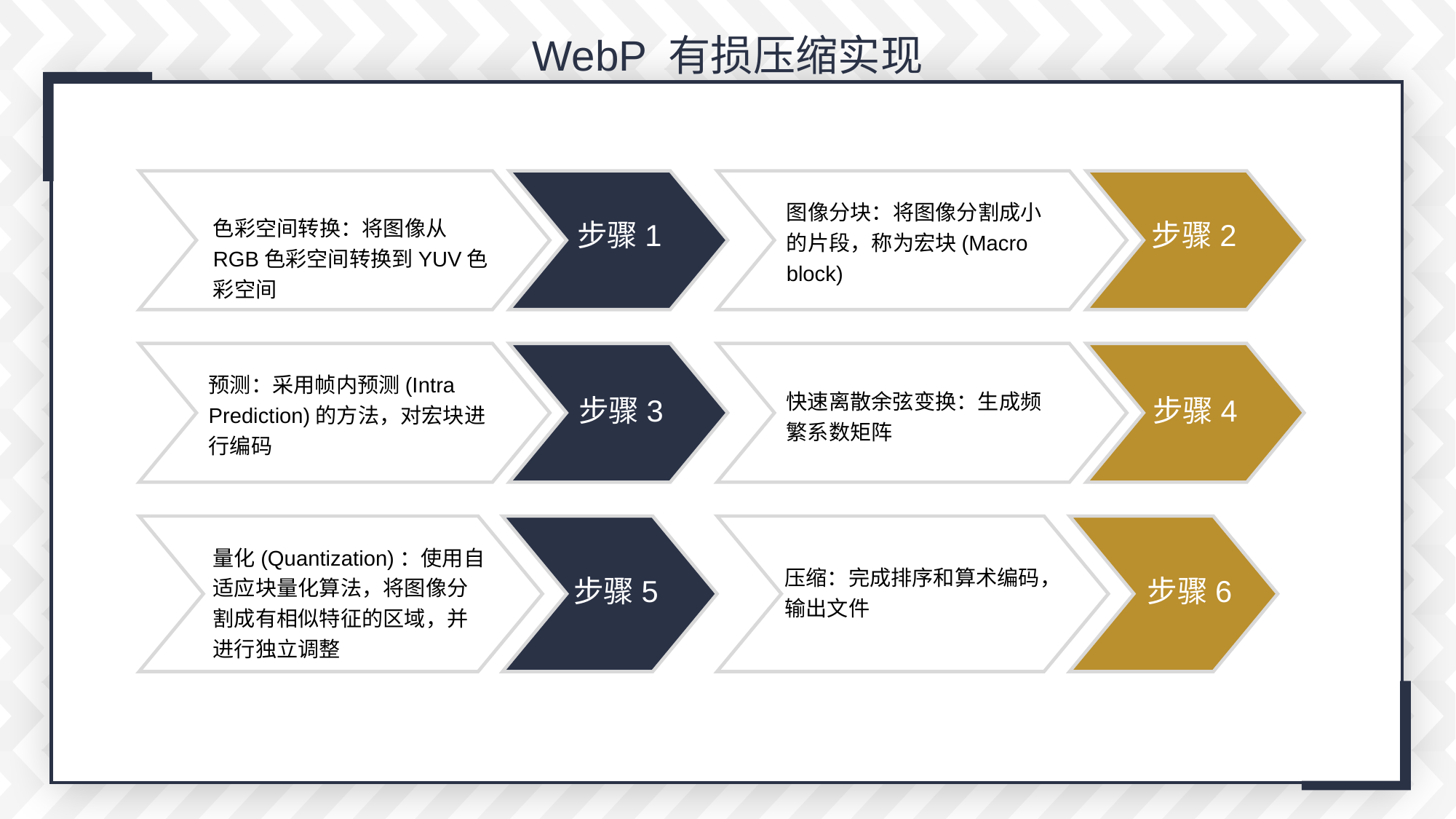

WebP 有损压缩实现

色彩空间转换：将图像从RGB色彩空间转换到YUV色彩空间
步骤1

图像分块：将图像分割成小的片段，称为宏块(Macro block)
步骤2

预测：采用帧内预测(Intra Prediction)的方法，对宏块进行编码
步骤3

快速离散余弦变换：生成频繁系数矩阵
步骤4

量化(Quantization)：使用自适应块量化算法，将图像分割成有相似特征的区域，并进行独立调整
步骤5

压缩：完成排序和算术编码，输出文件
步骤6